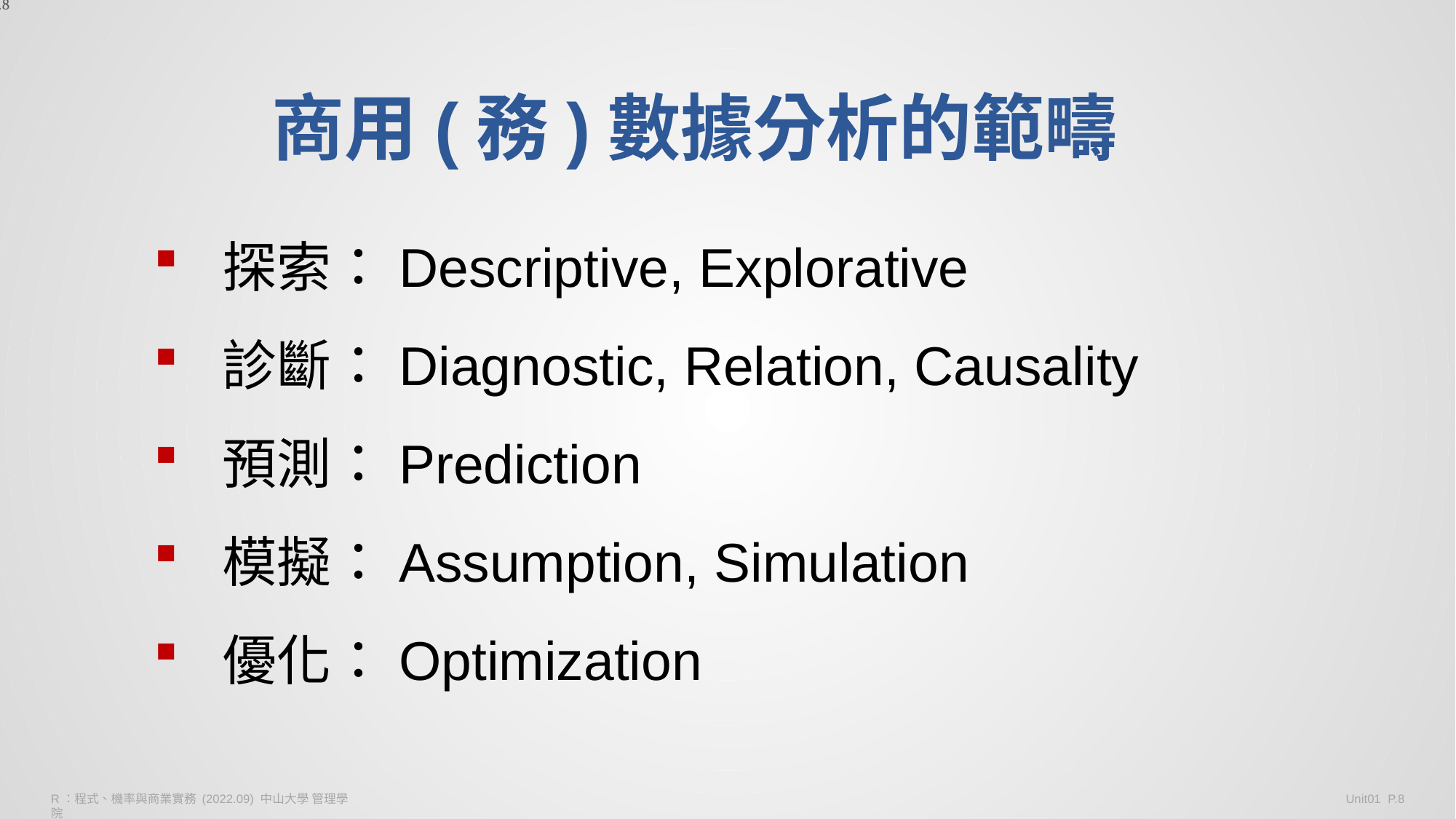

p.8
# 商用(務)數據分析的範疇
探索：Descriptive, Explorative
診斷：Diagnostic, Relation, Causality
預測：Prediction
模擬：Assumption, Simulation
優化：Optimization